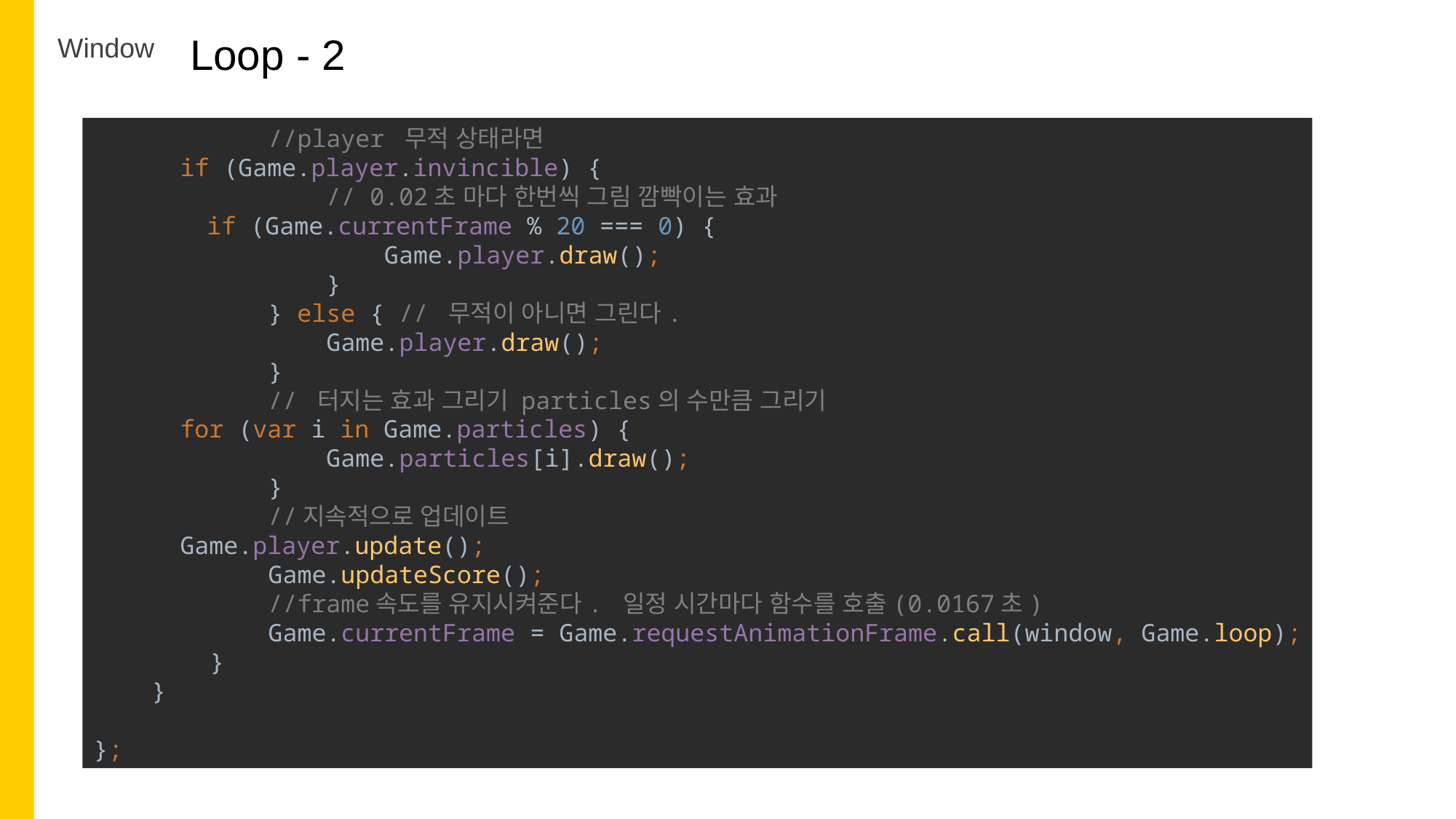

Loop - 2
Window
            //player 무적 상태라면
            if (Game.player.invincible) {
                // 0.02초 마다 한번씩 그림 깜빡이는 효과
                if (Game.currentFrame % 20 === 0) {
                    Game.player.draw();
                }
            } else { // 무적이 아니면 그린다.
                Game.player.draw();
            }
            // 터지는 효과 그리기 particles의 수만큼 그리기
            for (var i in Game.particles) {
                Game.particles[i].draw();
            }
            //지속적으로 업데이트
            Game.player.update();
            Game.updateScore();
            //frame속도를 유지시켜준다. 일정 시간마다 함수를 호출(0.0167초)
            Game.currentFrame = Game.requestAnimationFrame.call(window, Game.loop);
        }
    }
};